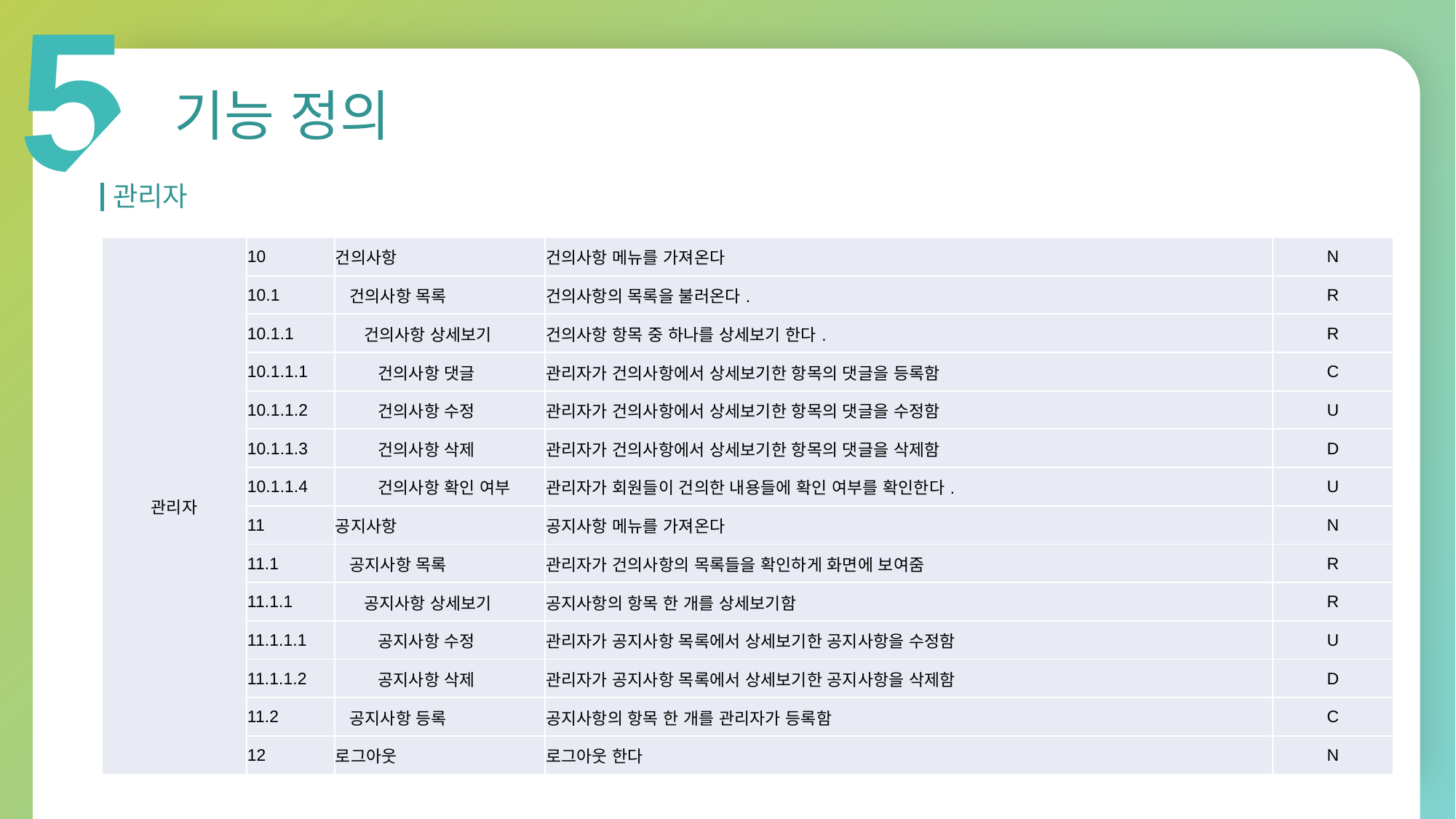

5

기능 정의
관리자
| 관리자 | 10 | 건의사항 | 건의사항 메뉴를 가져온다 | N |
| --- | --- | --- | --- | --- |
|  | 10.1 | 건의사항 목록 | 건의사항의 목록을 불러온다. | R |
|  | 10.1.1 | 건의사항 상세보기 | 건의사항 항목 중 하나를 상세보기 한다. | R |
|  | 10.1.1.1 | 건의사항 댓글 | 관리자가 건의사항에서 상세보기한 항목의 댓글을 등록함 | C |
|  | 10.1.1.2 | 건의사항 수정 | 관리자가 건의사항에서 상세보기한 항목의 댓글을 수정함 | U |
|  | 10.1.1.3 | 건의사항 삭제 | 관리자가 건의사항에서 상세보기한 항목의 댓글을 삭제함 | D |
|  | 10.1.1.4 | 건의사항 확인 여부 | 관리자가 회원들이 건의한 내용들에 확인 여부를 확인한다. | U |
|  | 11 | 공지사항 | 공지사항 메뉴를 가져온다 | N |
|  | 11.1 | 공지사항 목록 | 관리자가 건의사항의 목록들을 확인하게 화면에 보여줌 | R |
|  | 11.1.1 | 공지사항 상세보기 | 공지사항의 항목 한 개를 상세보기함 | R |
|  | 11.1.1.1 | 공지사항 수정 | 관리자가 공지사항 목록에서 상세보기한 공지사항을 수정함 | U |
|  | 11.1.1.2 | 공지사항 삭제 | 관리자가 공지사항 목록에서 상세보기한 공지사항을 삭제함 | D |
|  | 11.2 | 공지사항 등록 | 공지사항의 항목 한 개를 관리자가 등록함 | C |
|  | 12 | 로그아웃 | 로그아웃 한다 | N |